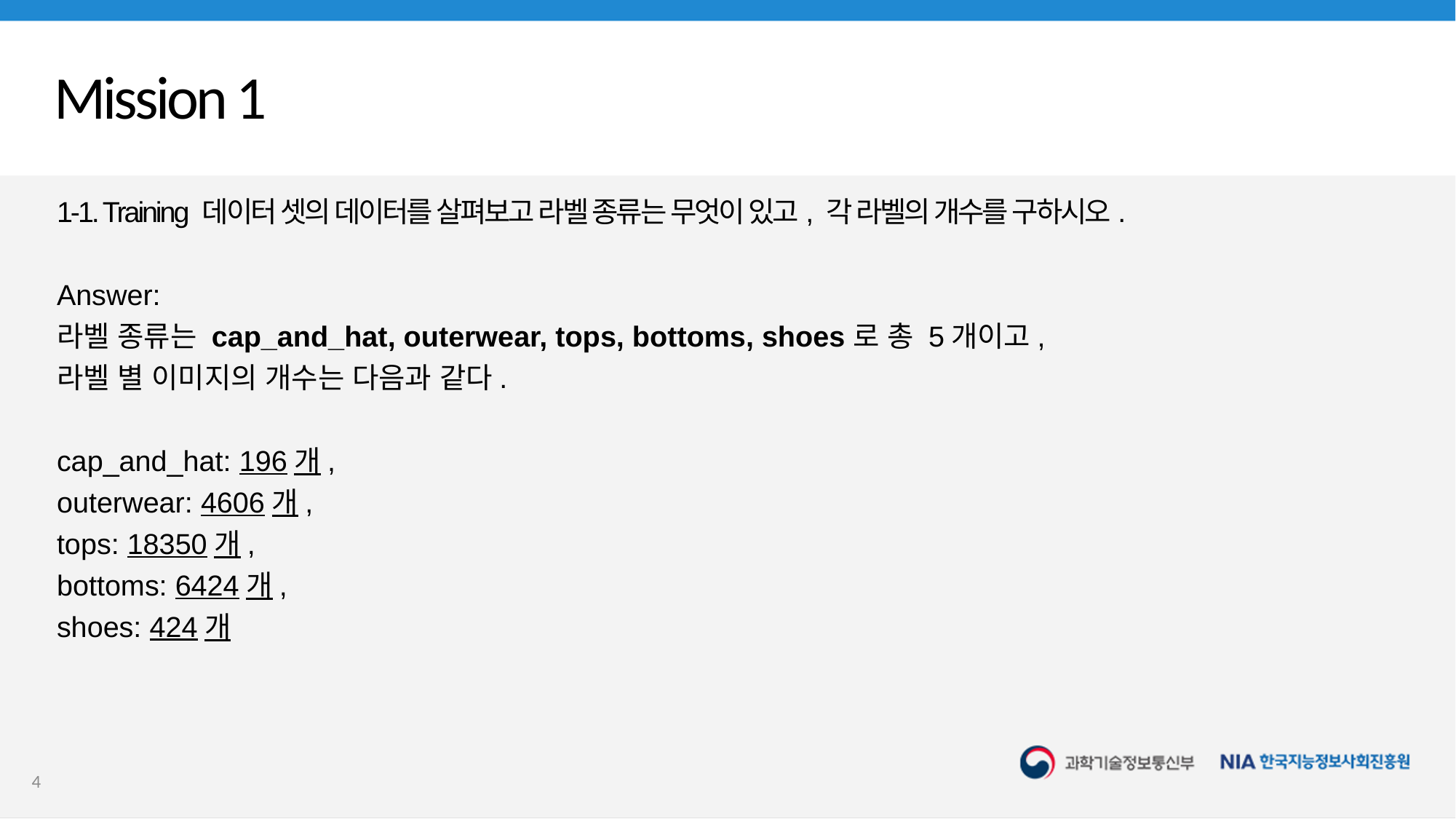

# Mission 1
1-1. Training 데이터 셋의 데이터를 살펴보고 라벨 종류는 무엇이 있고, 각 라벨의 개수를 구하시오.

Answer:
라벨 종류는 cap_and_hat, outerwear, tops, bottoms, shoes로 총 5개이고,
라벨 별 이미지의 개수는 다음과 같다.

cap_and_hat: 196개,
outerwear: 4606개,
tops: 18350개,
bottoms: 6424개,
shoes: 424개
4